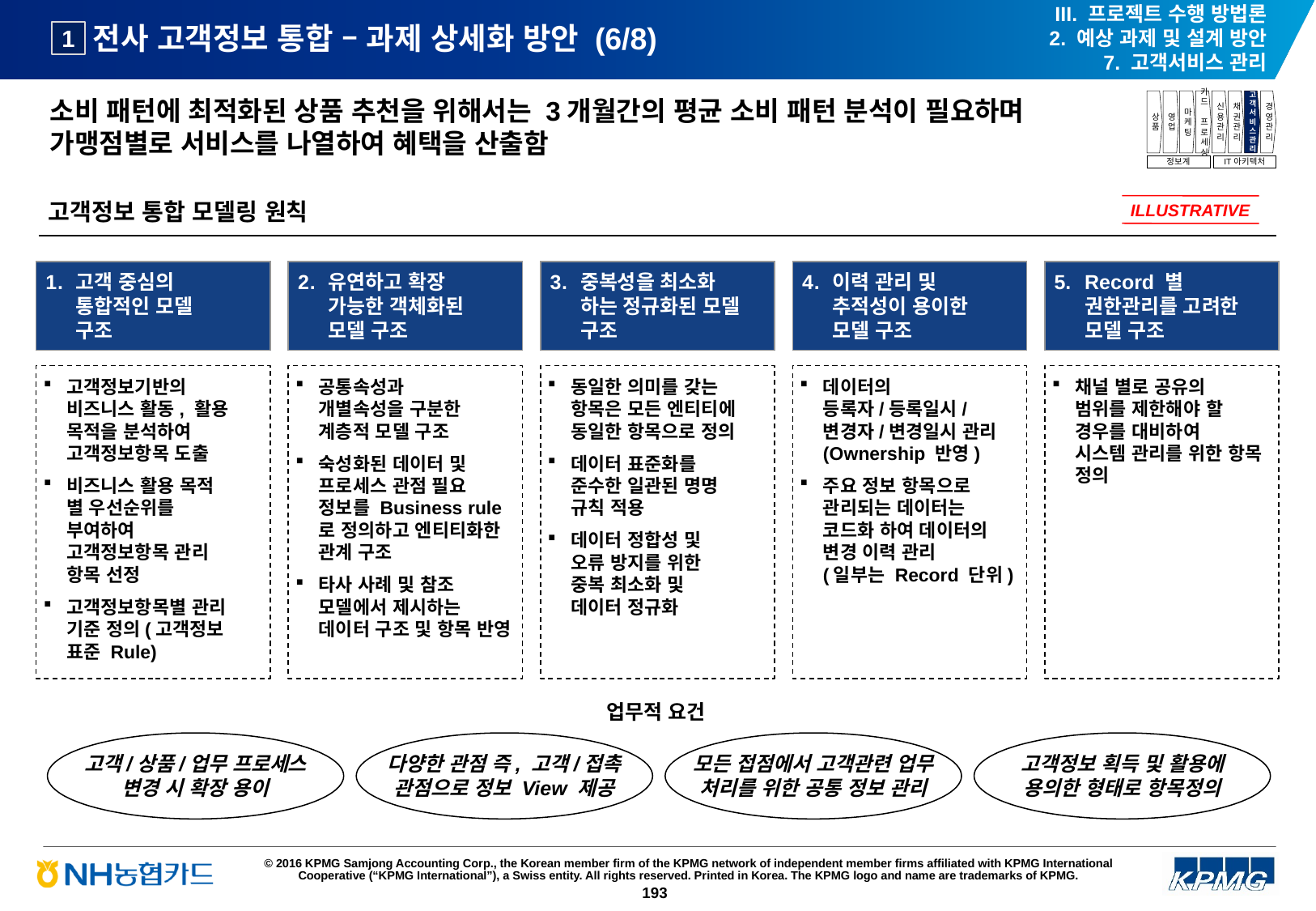

III. 프로젝트 수행 방법론
2. 예상 과제 및 설계 방안
7. 고객서비스 관리
# 전사 고객정보 통합 – 과제 상세화 방안 (6/8)
1
소비 패턴에 최적화된 상품 추천을 위해서는 3개월간의 평균 소비 패턴 분석이 필요하며 가맹점별로 서비스를 나열하여 혜택을 산출함
상품
영업
마케팅
카드
프로세싱
신용관리
채권관리
고객서비스관리
경영관리
정보계
IT아키텍처
고객정보 통합 모델링 원칙
ILLUSTRATIVE
고객 중심의
통합적인 모델
구조
유연하고 확장
가능한 객체화된
모델 구조
중복성을 최소화
하는 정규화된 모델
구조
이력 관리 및
추적성이 용이한
모델 구조
Record 별
권한관리를 고려한
모델 구조
고객정보기반의
비즈니스 활동, 활용
목적을 분석하여
고객정보항목 도출
비즈니스 활용 목적
별 우선순위를
부여하여
고객정보항목 관리
항목 선정
고객정보항목별 관리
기준 정의(고객정보
표준 Rule)
공통속성과
개별속성을 구분한
계층적 모델 구조
숙성화된 데이터 및
프로세스 관점 필요
정보를 Business rule로 정의하고 엔티티화한 관계 구조
타사 사례 및 참조
모델에서 제시하는
데이터 구조 및 항목 반영
동일한 의미를 갖는
항목은 모든 엔티티에
동일한 항목으로 정의
데이터 표준화를
준수한 일관된 명명
규칙 적용
데이터 정합성 및
오류 방지를 위한
중복 최소화 및
데이터 정규화
데이터의
등록자/등록일시/
변경자/변경일시 관리 (Ownership 반영)
주요 정보 항목으로
관리되는 데이터는
코드화 하여 데이터의 변경 이력 관리
(일부는 Record 단위)
채널 별로 공유의
범위를 제한해야 할 경우를 대비하여
시스템 관리를 위한 항목 정의
업무적 요건

고객/상품/업무 프로세스
변경 시 확장 용이

다양한 관점 즉, 고객/접촉
관점으로 정보 View 제공

모든 접점에서 고객관련 업무
처리를 위한 공통 정보 관리

고객정보 획득 및 활용에
용의한 형태로 항목정의